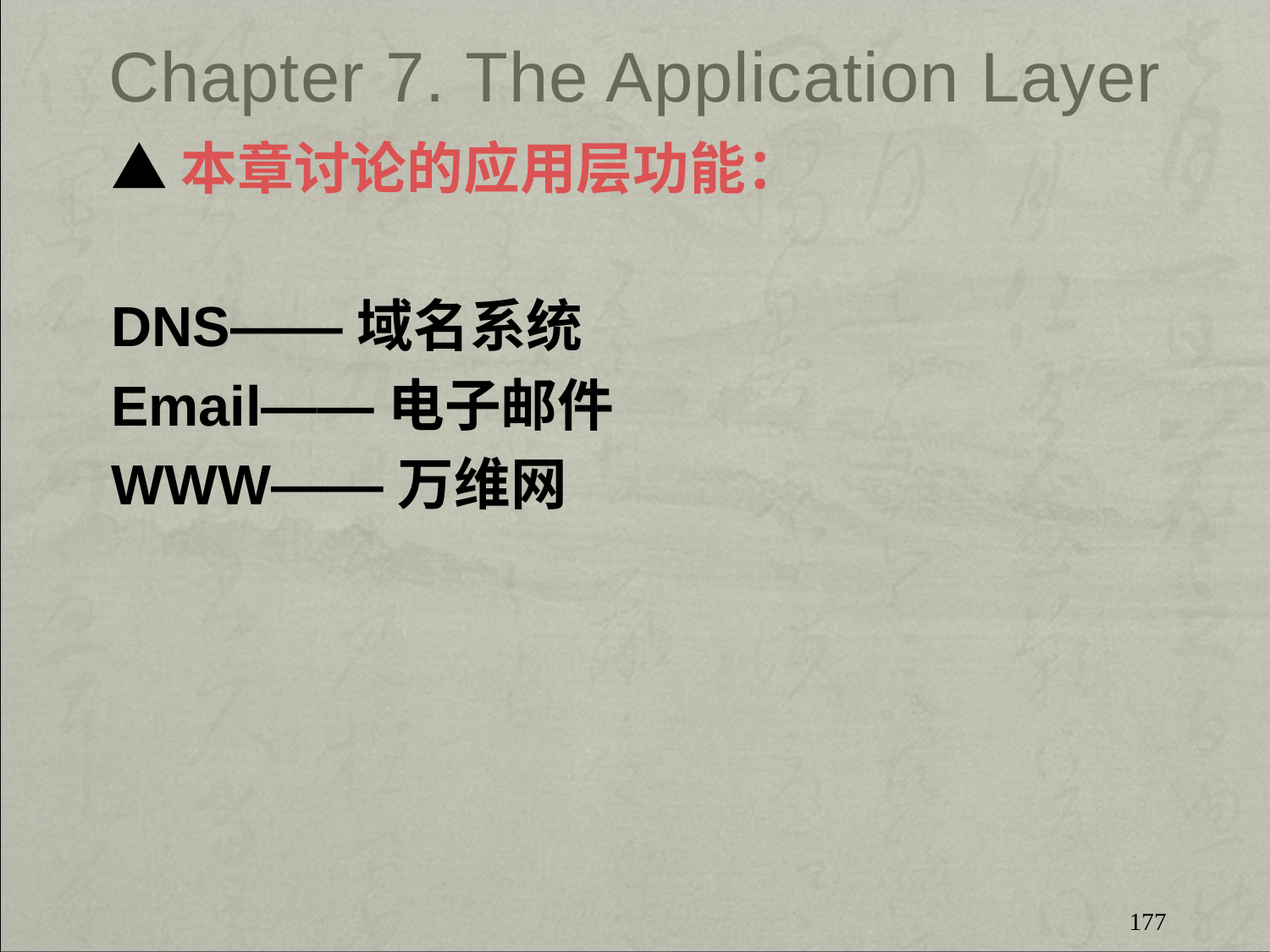

Chapter 7. The Application Layer
▲本章讨论的应用层功能：

DNS——域名系统
Email——电子邮件
WWW——万维网
177